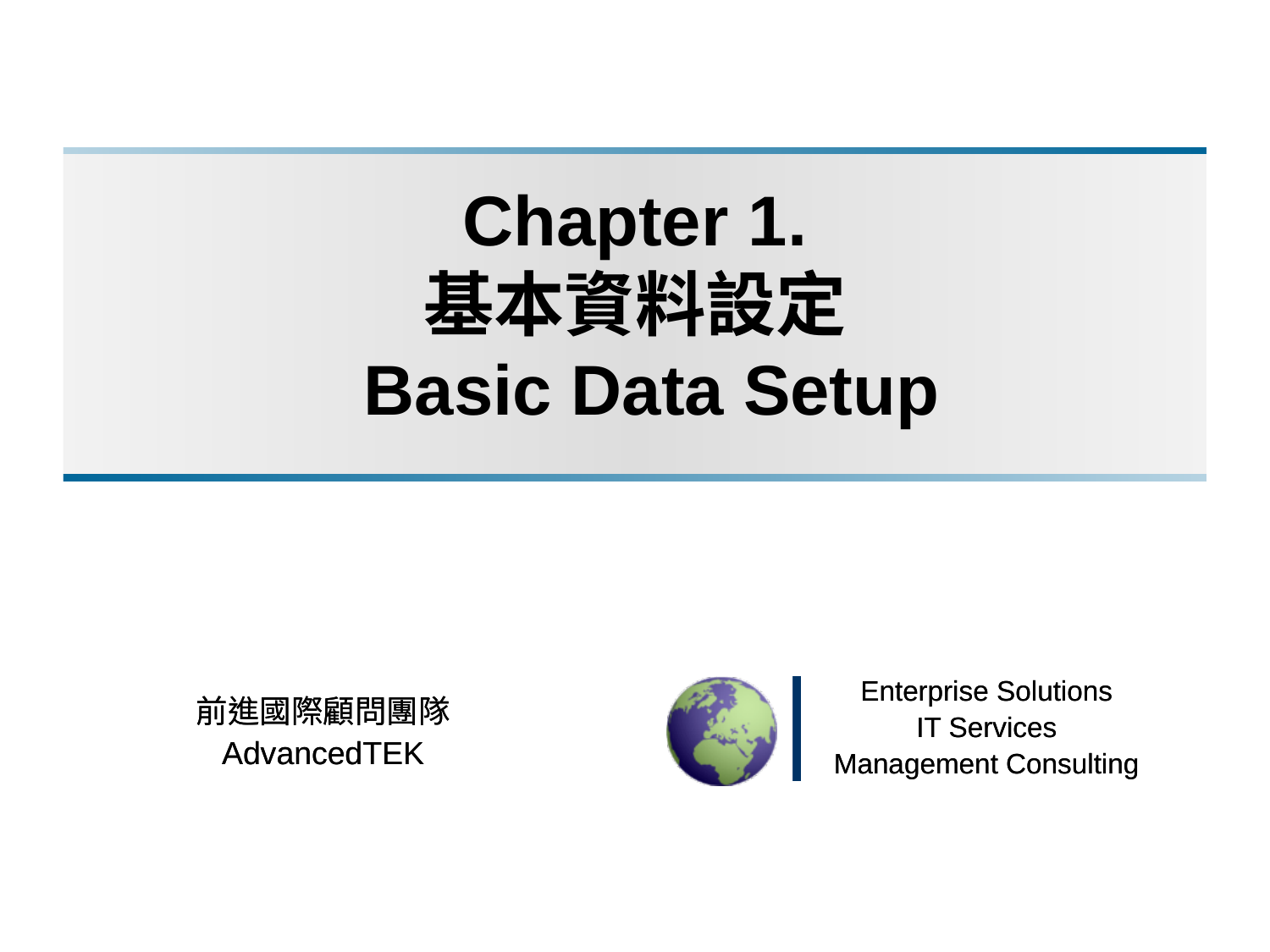

# Chapter 1. 基本資料設定 Basic Data Setup